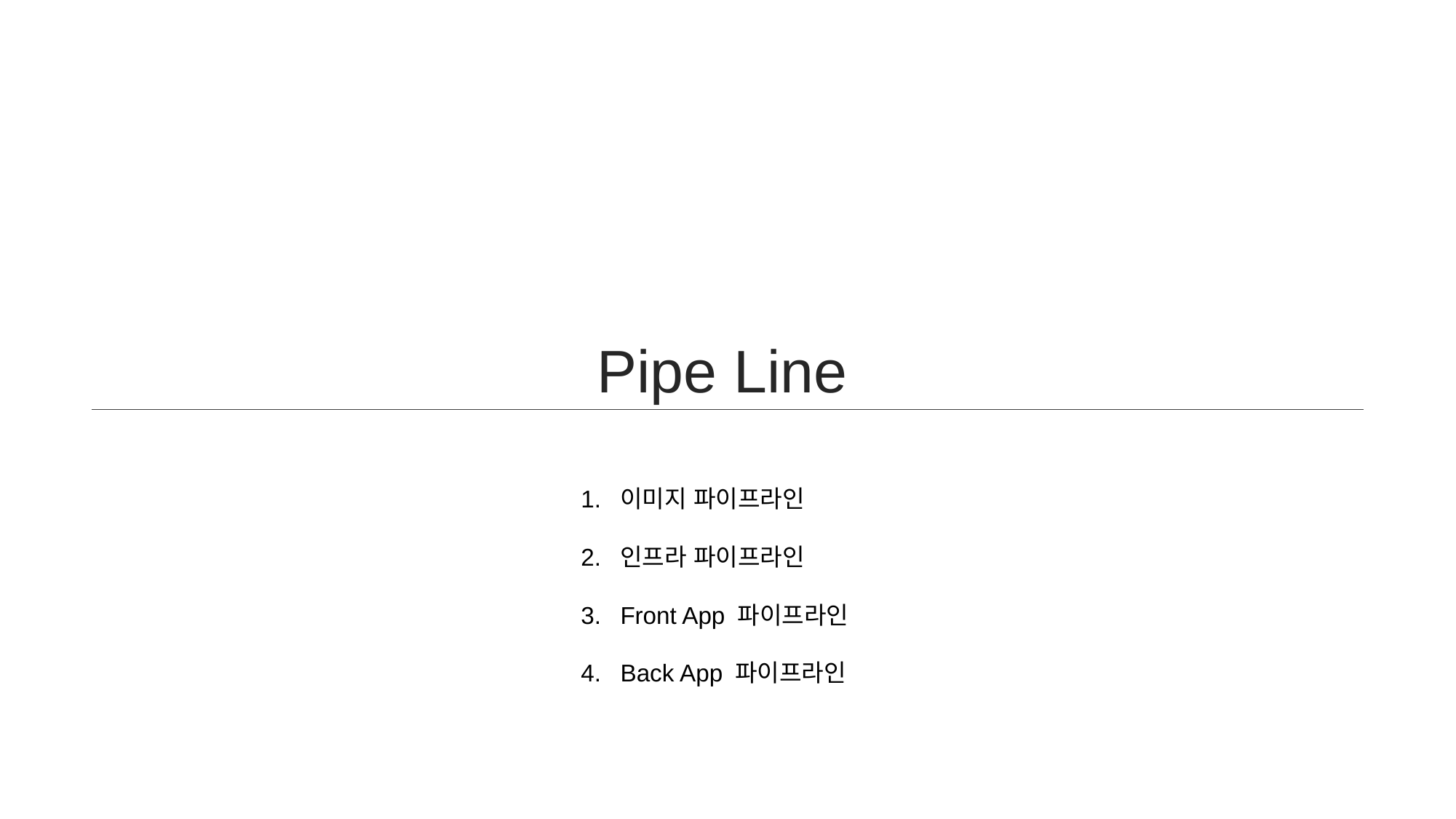

# Pipe Line
이미지 파이프라인
인프라 파이프라인
Front App 파이프라인
Back App 파이프라인